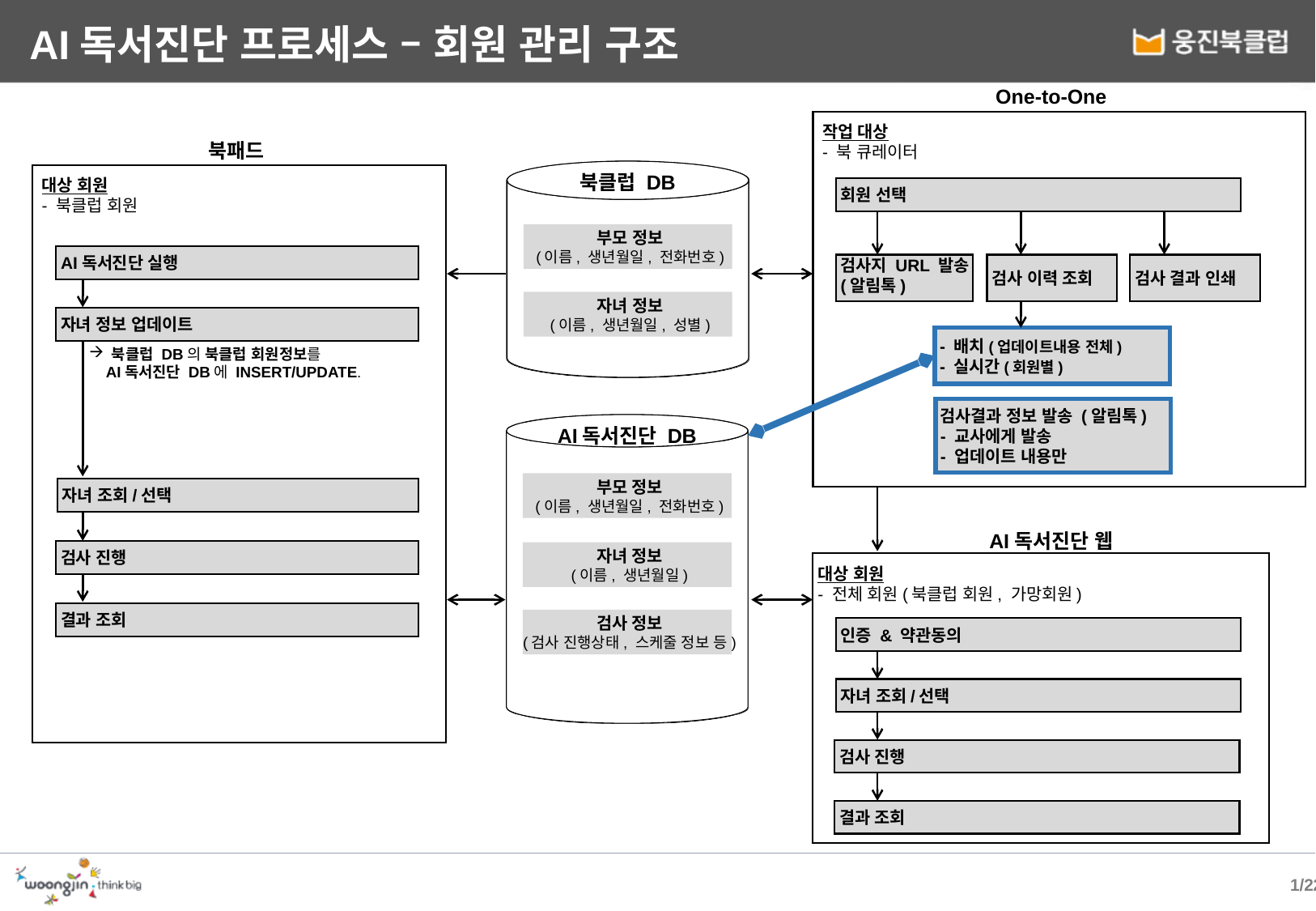

# AI독서진단 프로세스 – 회원 관리 구조
One-to-One

작업 대상
- 북 큐레이터
북패드

대상 회원
- 북클럽 회원
북클럽 DB
회원 선택
부모 정보
(이름, 생년월일, 전화번호)
AI독서진단 실행
검사지 URL 발송
(알림톡)
검사 이력 조회
검사 결과 인쇄

자녀 정보
(이름, 생년월일, 성별)
자녀 정보 업데이트
- 배치(업데이트내용 전체)
- 실시간(회원별)
북클럽 DB의 북클럽 회원정보를
    AI독서진단 DB에 INSERT/UPDATE.
검사결과 정보 발송 (알림톡)
- 교사에게 발송
- 업데이트 내용만

AI독서진단 DB
부모 정보
(이름, 생년월일, 전화번호)
자녀 조회/선택
AI독서진단 웹
검사 진행
자녀 정보
(이름, 생년월일)

대상 회원
- 전체 회원(북클럽 회원, 가망회원)
결과 조회
검사 정보
(검사 진행상태, 스케줄 정보 등)
인증 & 약관동의
자녀 조회/선택
검사 진행
결과 조회